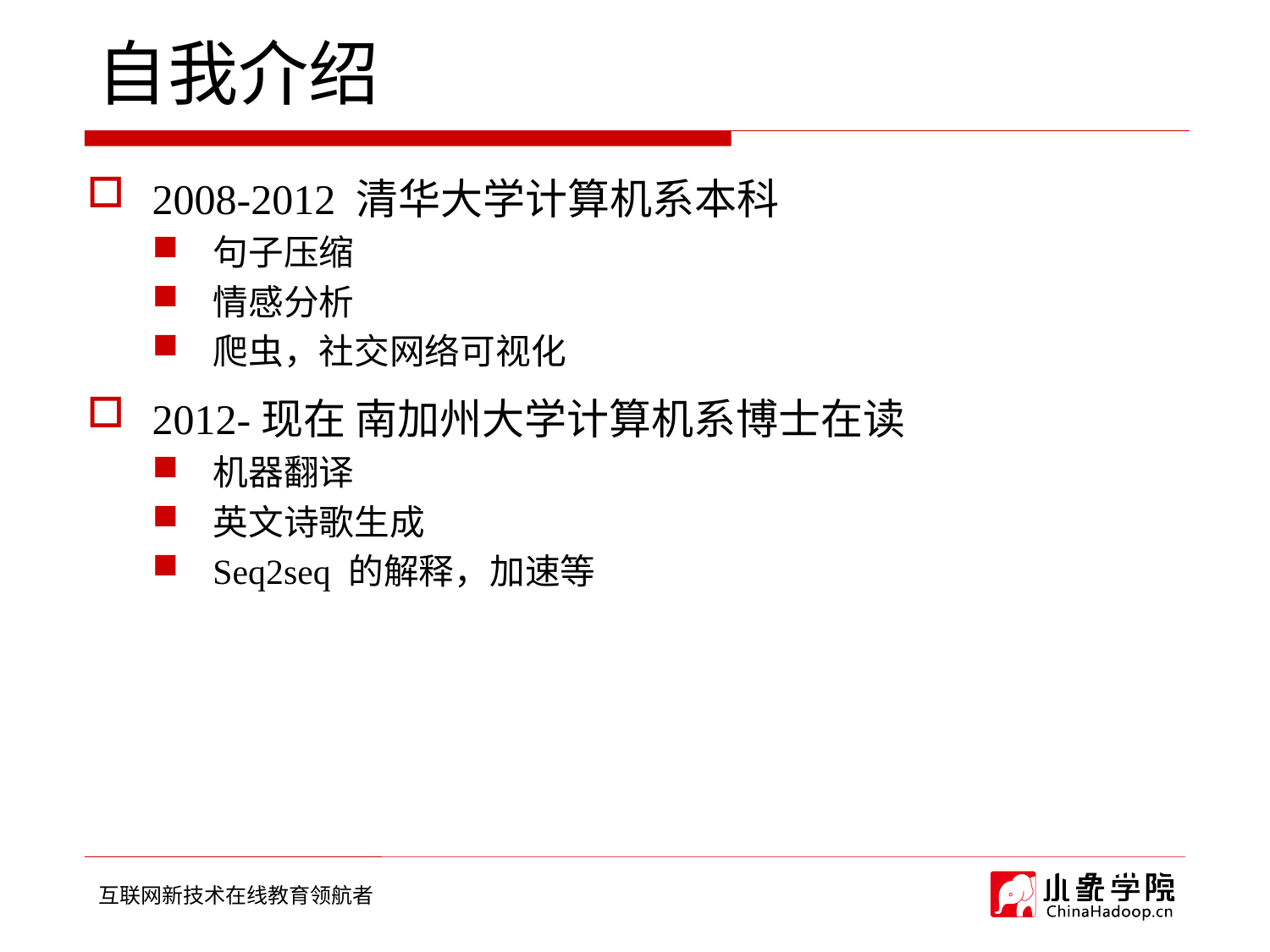

自我介绍
2008-2012 清华大学计算机系本科
句子压缩
情感分析
爬虫，社交网络可视化
2012-现在 南加州大学计算机系博士在读
机器翻译
英文诗歌生成
Seq2seq 的解释，加速等